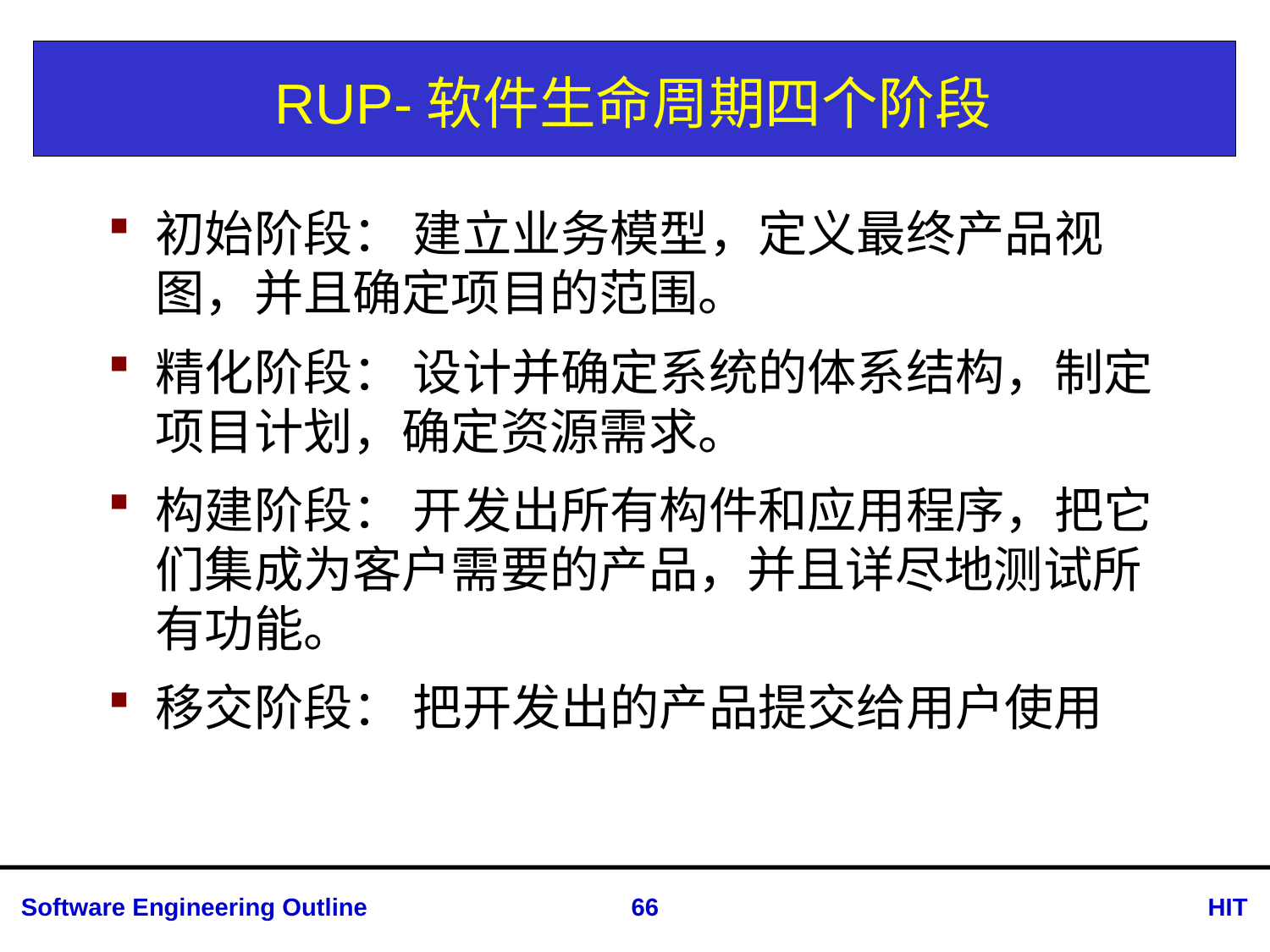

# RUP-软件生命周期四个阶段
初始阶段： 建立业务模型，定义最终产品视图，并且确定项目的范围。
精化阶段： 设计并确定系统的体系结构，制定项目计划，确定资源需求。
构建阶段： 开发出所有构件和应用程序，把它们集成为客户需要的产品，并且详尽地测试所有功能。
移交阶段： 把开发出的产品提交给用户使用